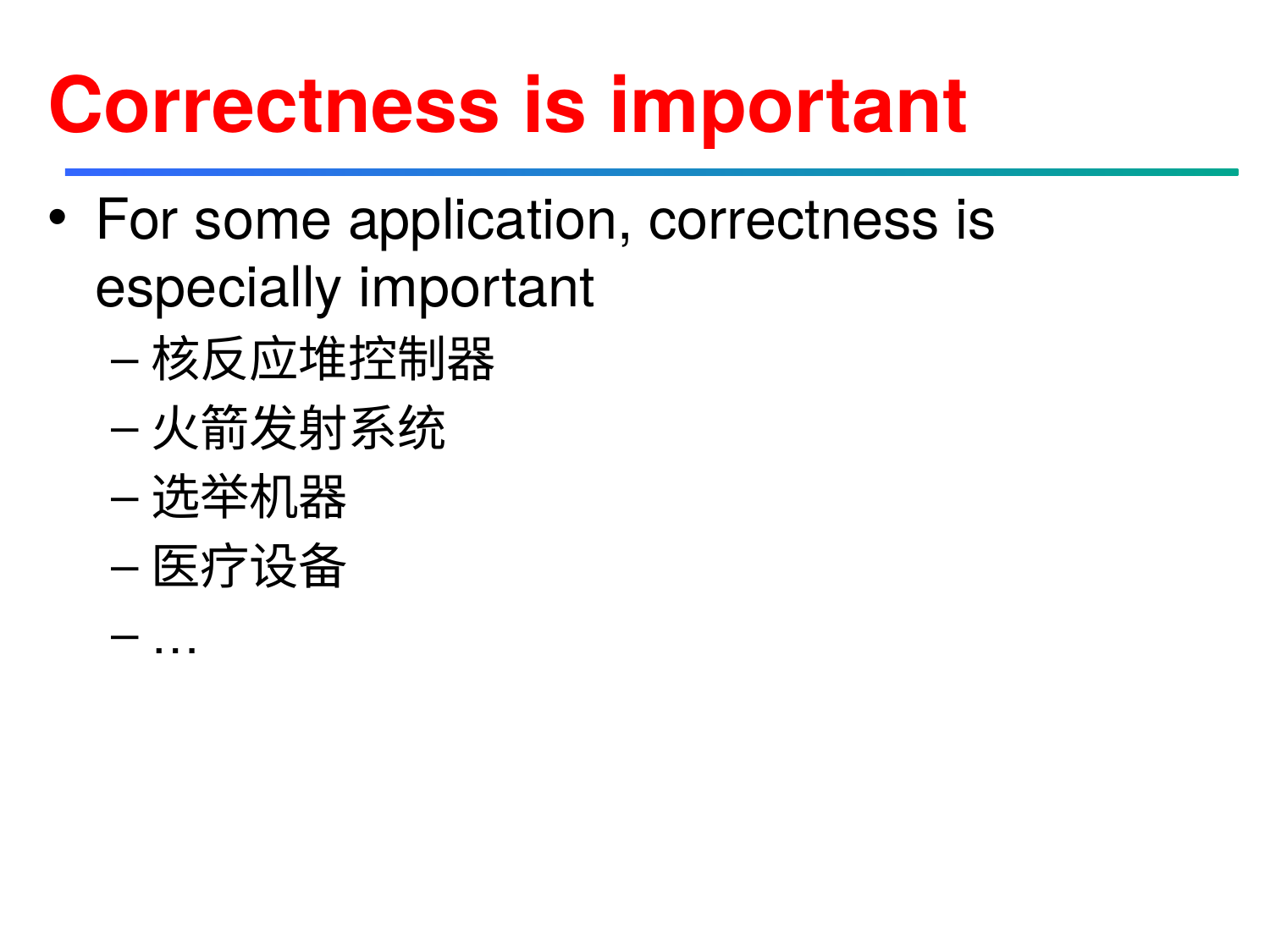

# Correctness is important
For some application, correctness is especially important
核反应堆控制器
火箭发射系统
选举机器
医疗设备
…